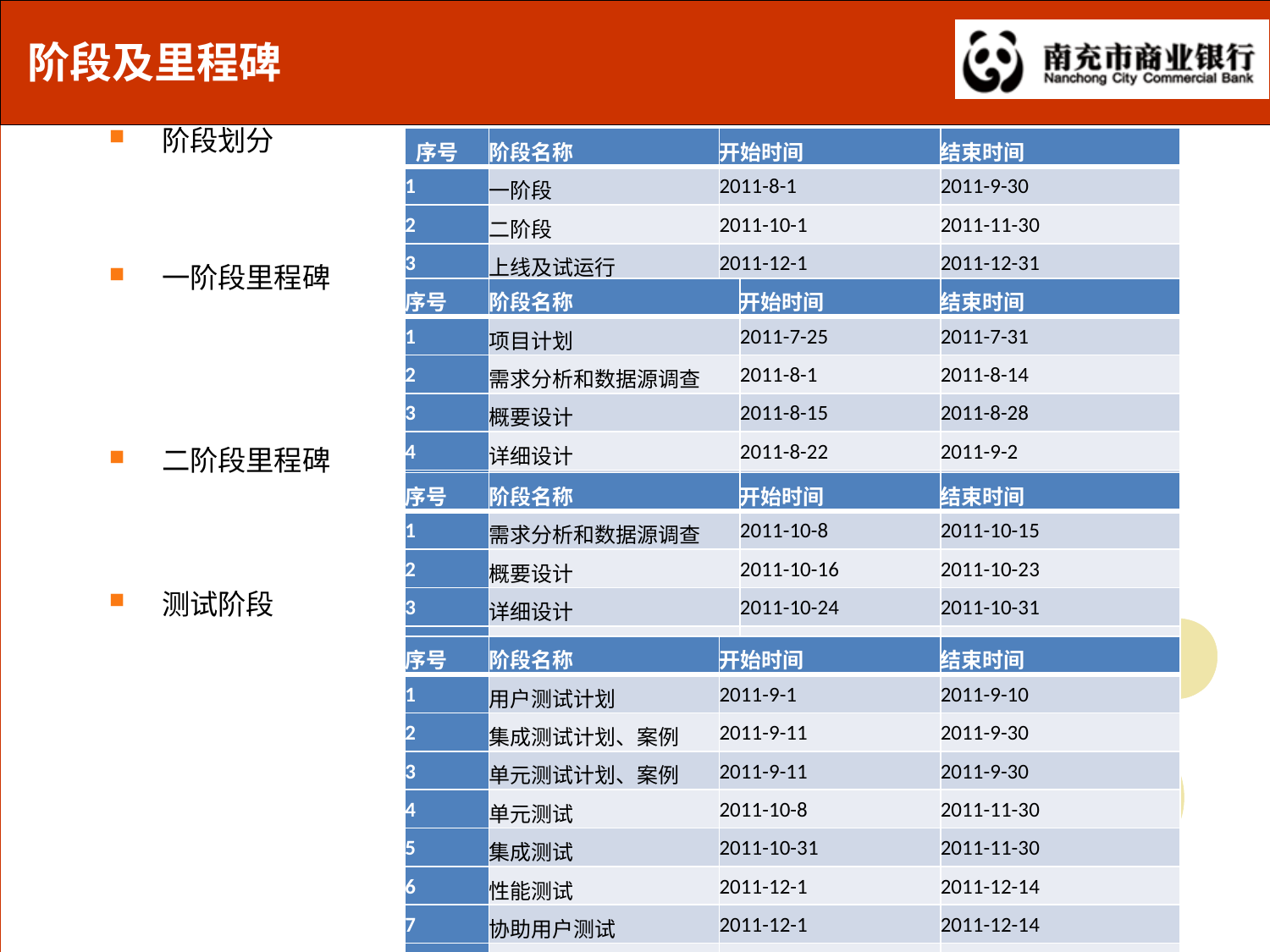

阶段及里程碑
阶段划分

一阶段里程碑

二阶段里程碑

测试阶段

| 序号 | 阶段名称 | 开始时间 | 结束时间 |
| --- | --- | --- | --- |
| 1 | 一阶段 | 2011-8-1 | 2011-9-30 |
| 2 | 二阶段 | 2011-10-1 | 2011-11-30 |
| 3 | 上线及试运行 | 2011-12-1 | 2011-12-31 |
| 4 | 项目验收 | 2012-1-1 | 2012-1-31 |
| 序号 | 阶段名称 | 开始时间 | 结束时间 |
| --- | --- | --- | --- |
| 1 | 项目计划 | 2011-7-25 | 2011-7-31 |
| 2 | 需求分析和数据源调查 | 2011-8-1 | 2011-8-14 |
| 3 | 概要设计 | 2011-8-15 | 2011-8-28 |
| 4 | 详细设计 | 2011-8-22 | 2011-9-2 |
| 5 | 开发编码 | 2011-8-29 | 2011-9-30 |
| 序号 | 阶段名称 | 开始时间 | 结束时间 |
| --- | --- | --- | --- |
| 1 | 需求分析和数据源调查 | 2011-10-8 | 2011-10-15 |
| 2 | 概要设计 | 2011-10-16 | 2011-10-23 |
| 3 | 详细设计 | 2011-10-24 | 2011-10-31 |
| 4 | 开发编码 | 2011-11-1 | 2011-11-30 |
| 序号 | 阶段名称 | 开始时间 | 结束时间 |
| --- | --- | --- | --- |
| 1 | 用户测试计划 | 2011-9-1 | 2011-9-10 |
| 2 | 集成测试计划、案例 | 2011-9-11 | 2011-9-30 |
| 3 | 单元测试计划、案例 | 2011-9-11 | 2011-9-30 |
| 4 | 单元测试 | 2011-10-8 | 2011-11-30 |
| 5 | 集成测试 | 2011-10-31 | 2011-11-30 |
| 6 | 性能测试 | 2011-12-1 | 2011-12-14 |
| 7 | 协助用户测试 | 2011-12-1 | 2011-12-14 |
| 8 | 上线演练测试 | 2011-12-15 | 2011-12-31 |
| 9 | 项目验收测试 | 2012-1-1 | 2012-1-31 |
130